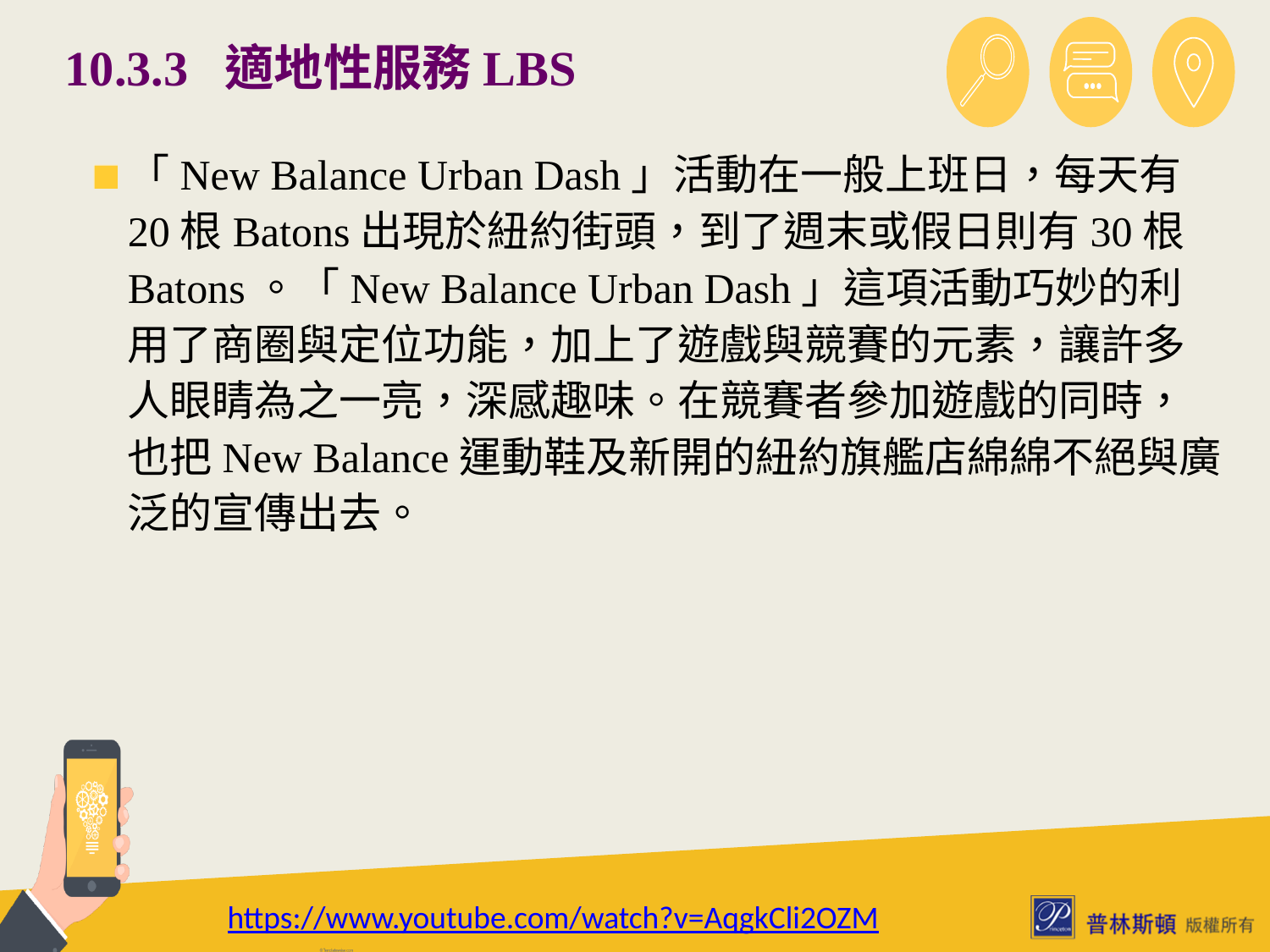

# 10.3.3  適地性服務LBS
「New Balance Urban Dash」活動在一般上班日，每天有20根Batons出現於紐約街頭，到了週末或假日則有30根Batons。「New Balance Urban Dash」這項活動巧妙的利用了商圈與定位功能，加上了遊戲與競賽的元素，讓許多人眼睛為之一亮，深感趣味。在競賽者參加遊戲的同時，也把New Balance運動鞋及新開的紐約旗艦店綿綿不絕與廣泛的宣傳出去。
https://www.youtube.com/watch?v=AqgkCli2OZM